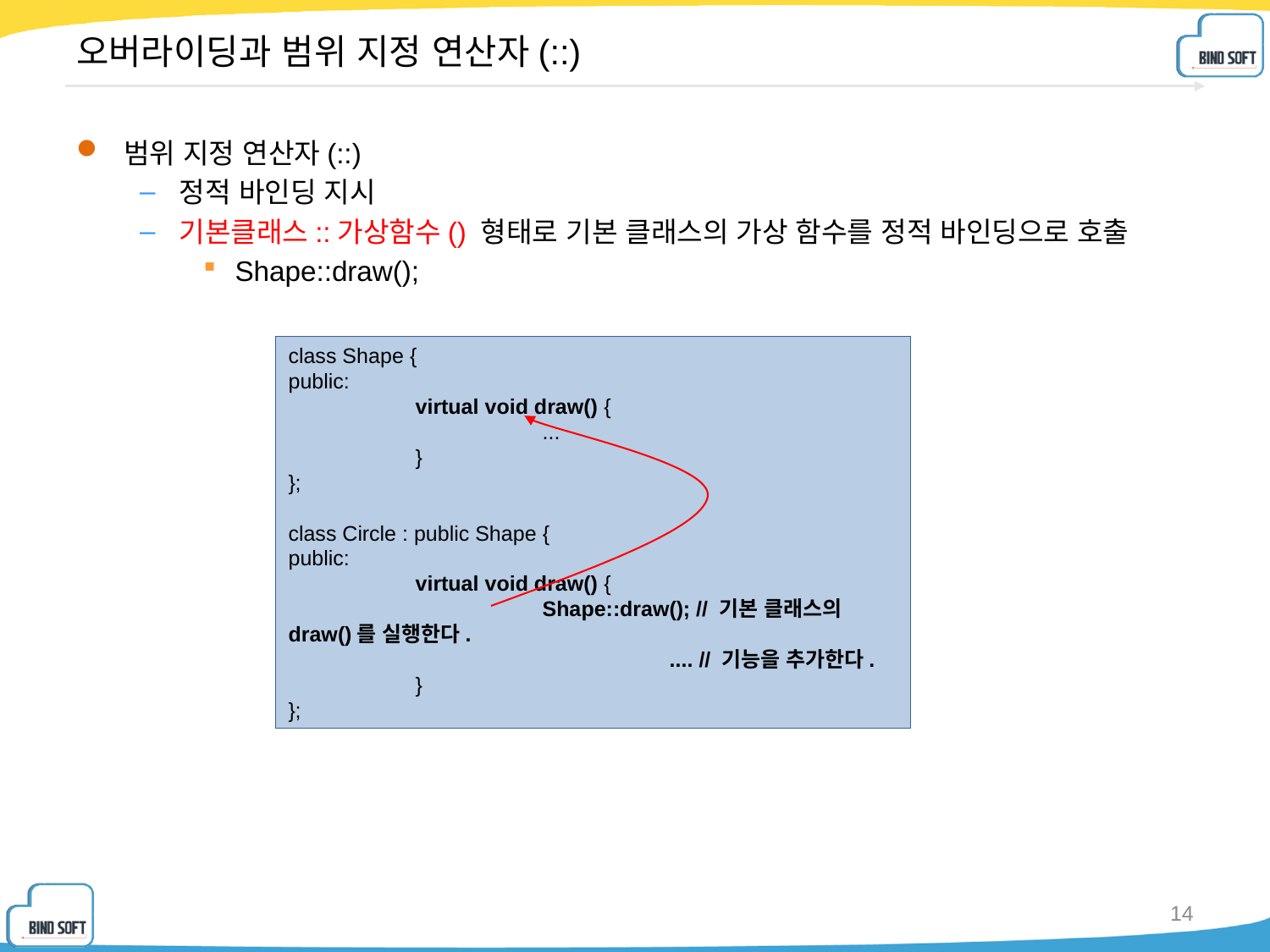

# 오버라이딩과 범위 지정 연산자(::)
범위 지정 연산자(::)
정적 바인딩 지시
기본클래스::가상함수() 형태로 기본 클래스의 가상 함수를 정적 바인딩으로 호출
Shape::draw();
class Shape {
public:
	virtual void draw() {
		...
	}
};

class Circle : public Shape {
public:
	virtual void draw() {
		Shape::draw(); // 기본 클래스의 draw()를 실행한다.
			.... // 기능을 추가한다.
	}
};

14